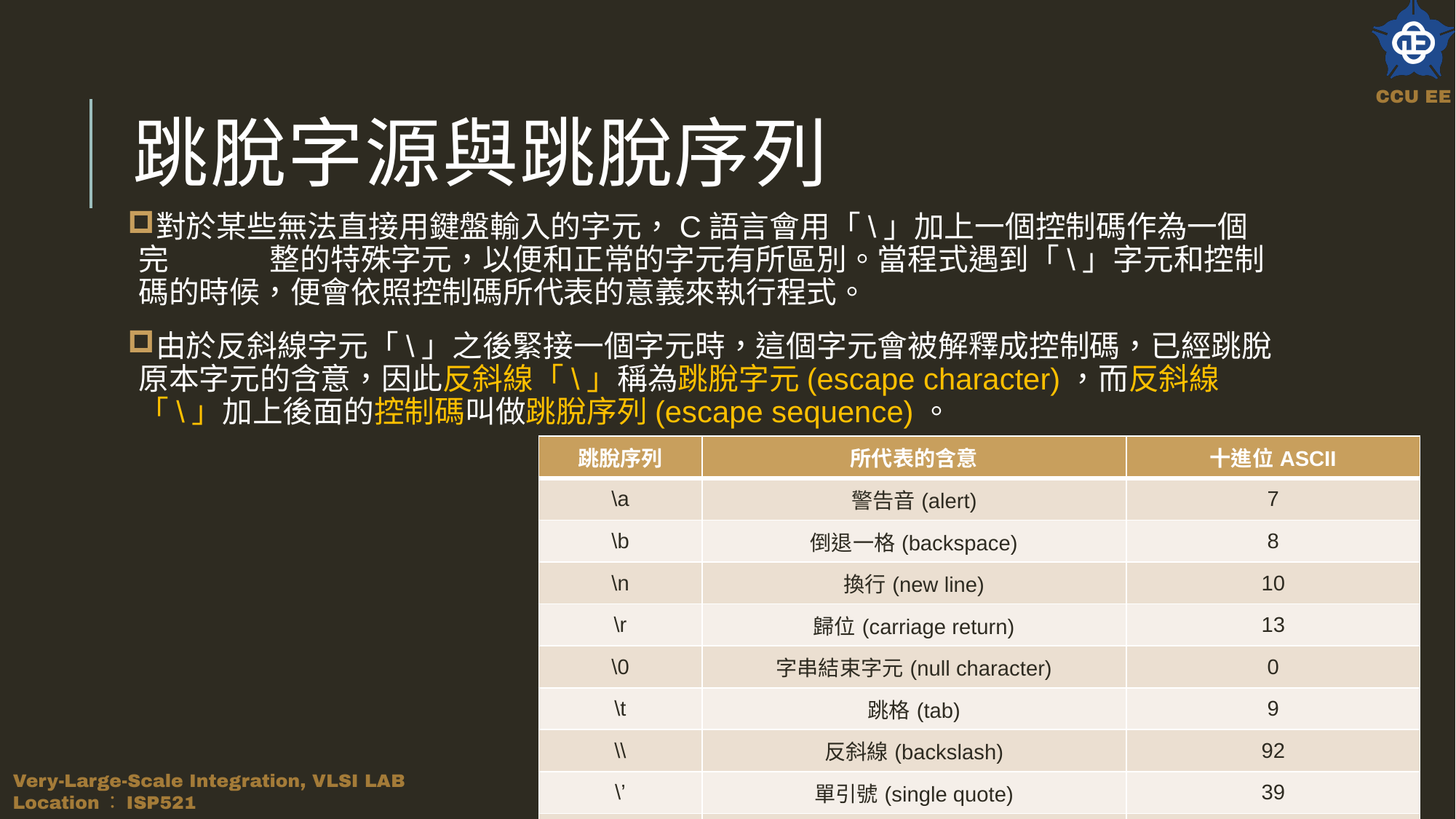

# 跳脫字源與跳脫序列
對於某些無法直接用鍵盤輸入的字元，C語言會用「\」加上一個控制碼作為一個完               整的特殊字元，以便和正常的字元有所區別。當程式遇到「\」字元和控制碼的時候，便會依照控制碼所代表的意義來執行程式。
由於反斜線字元「\」之後緊接一個字元時，這個字元會被解釋成控制碼，已經跳脫原本字元的含意，因此反斜線「\」稱為跳脫字元(escape character)，而反斜線「\」加上後面的控制碼叫做跳脫序列(escape sequence)。
| 跳脫序列 | 所代表的含意 | 十進位ASCII |
| --- | --- | --- |
| \a | 警告音(alert) | 7 |
| \b | 倒退一格(backspace) | 8 |
| \n | 換行(new line) | 10 |
| \r | 歸位(carriage return) | 13 |
| \0 | 字串結束字元(null character) | 0 |
| \t | 跳格(tab) | 9 |
| \\ | 反斜線(backslash) | 92 |
| \’ | 單引號(single quote) | 39 |
| \” | 雙引號(double quote) | 34 |